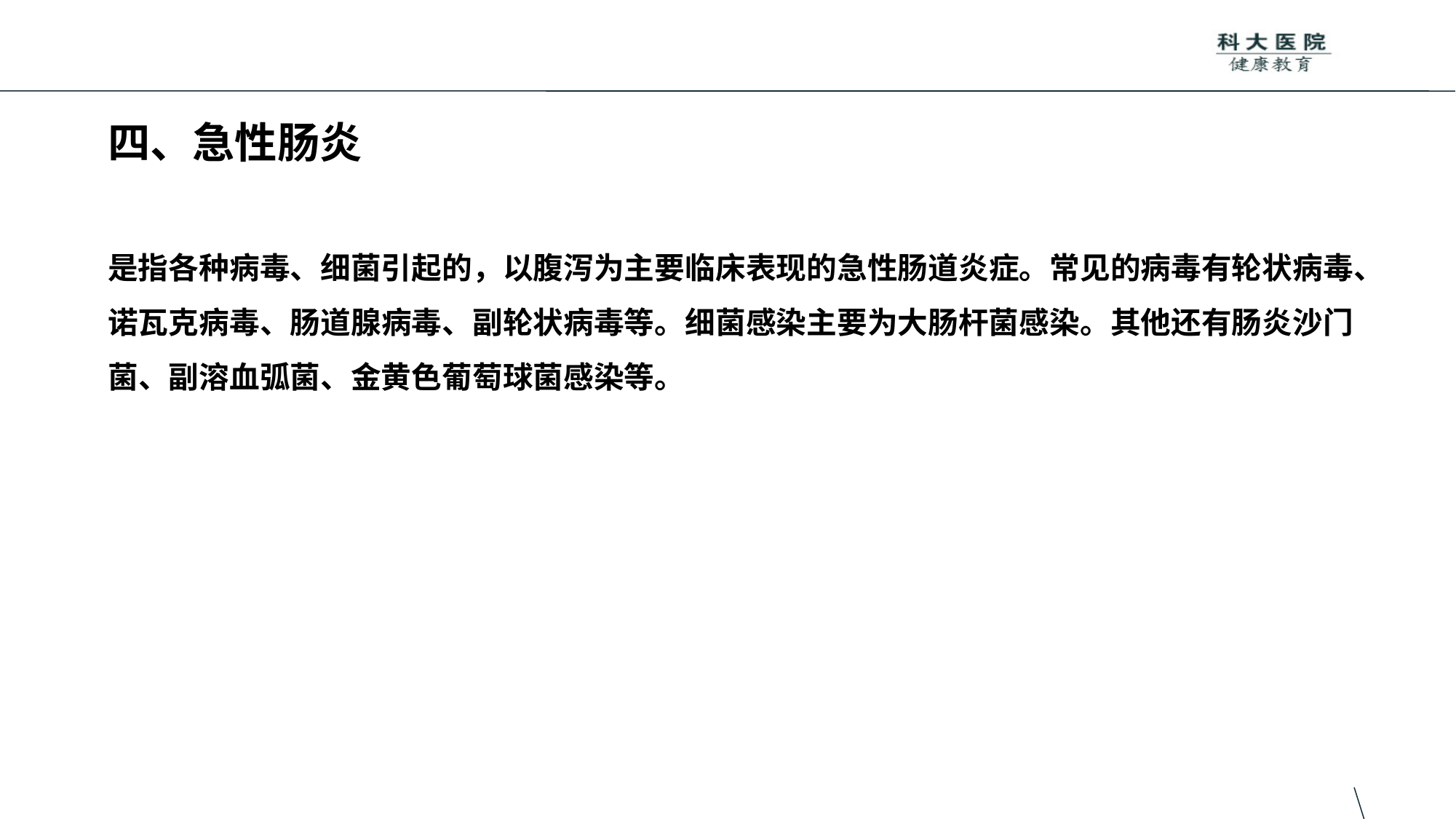

# 四、急性肠炎
是指各种病毒、细菌引起的，以腹泻为主要临床表现的急性肠道炎症。常见的病毒有轮状病毒、诺瓦克病毒、肠道腺病毒、副轮状病毒等。细菌感染主要为大肠杆菌感染。其他还有肠炎沙门菌、副溶血弧菌、金黄色葡萄球菌感染等。